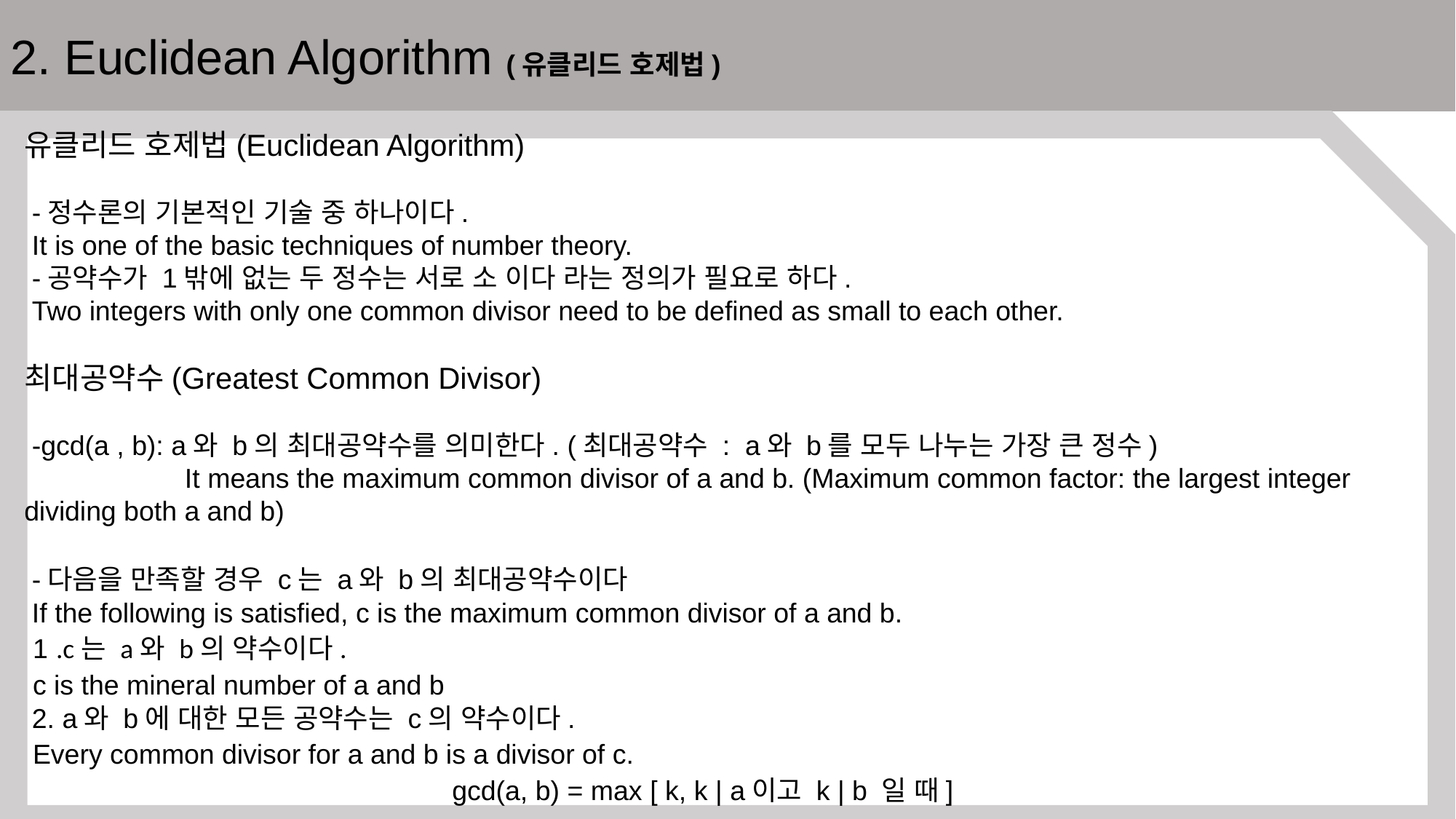

2. Euclidean Algorithm (유클리드 호제법)

유클리드 호제법(Euclidean Algorithm)

 -정수론의 기본적인 기술 중 하나이다.
 It is one of the basic techniques of number theory.
 -공약수가 1밖에 없는 두 정수는 서로 소 이다 라는 정의가 필요로 하다.
 Two integers with only one common divisor need to be defined as small to each other.

최대공약수(Greatest Common Divisor)

 -gcd(a , b): a와 b의 최대공약수를 의미한다. (최대공약수 :  a와 b를 모두 나누는 가장 큰 정수)
                     It means the maximum common divisor of a and b. (Maximum common factor: the largest integer dividing both a and b)

 -다음을 만족할 경우 c는 a와 b의 최대공약수이다
 If the following is satisfied, c is the maximum common divisor of a and b.
 1 .c는 a와 b의 약수이다.
 c is the mineral number of a and b
 2. a와 b에 대한 모든 공약수는 c의 약수이다.
 Every common divisor for a and b is a divisor of c.
 gcd(a, b) = max [ k, k | a이고 k | b 일 때]